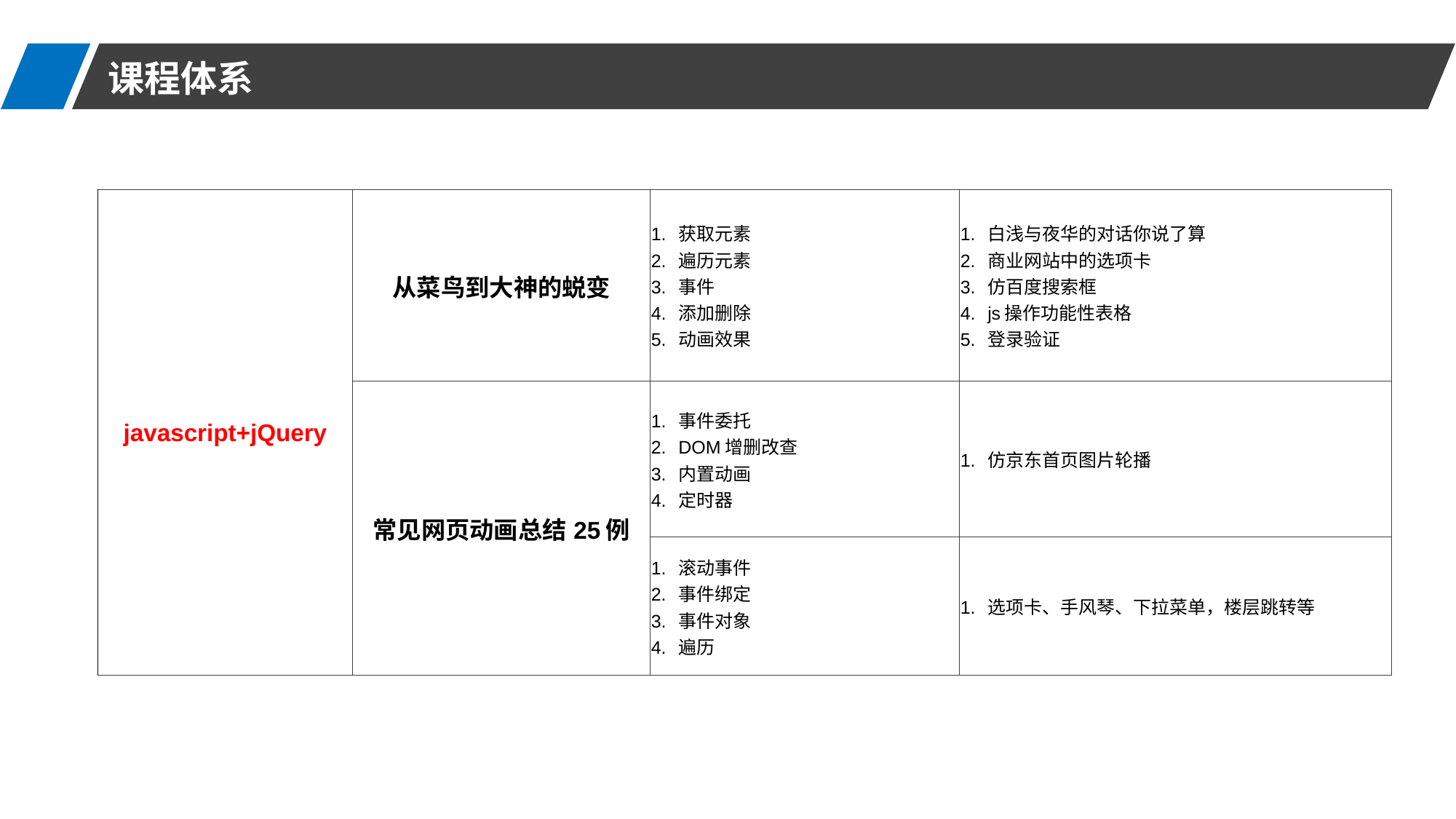

课程体系
| javascript+jQuery | 从菜鸟到大神的蜕变 | 获取元素 遍历元素 事件 添加删除 动画效果 | 白浅与夜华的对话你说了算 商业网站中的选项卡 仿百度搜索框 js操作功能性表格 登录验证 |
| --- | --- | --- | --- |
|  | 常见网页动画总结25例 | 事件委托 DOM增删改查 内置动画 定时器 | 仿京东首页图片轮播 |
|  |  | 滚动事件 事件绑定 事件对象 遍历 | 选项卡、手风琴、下拉菜单，楼层跳转等 |